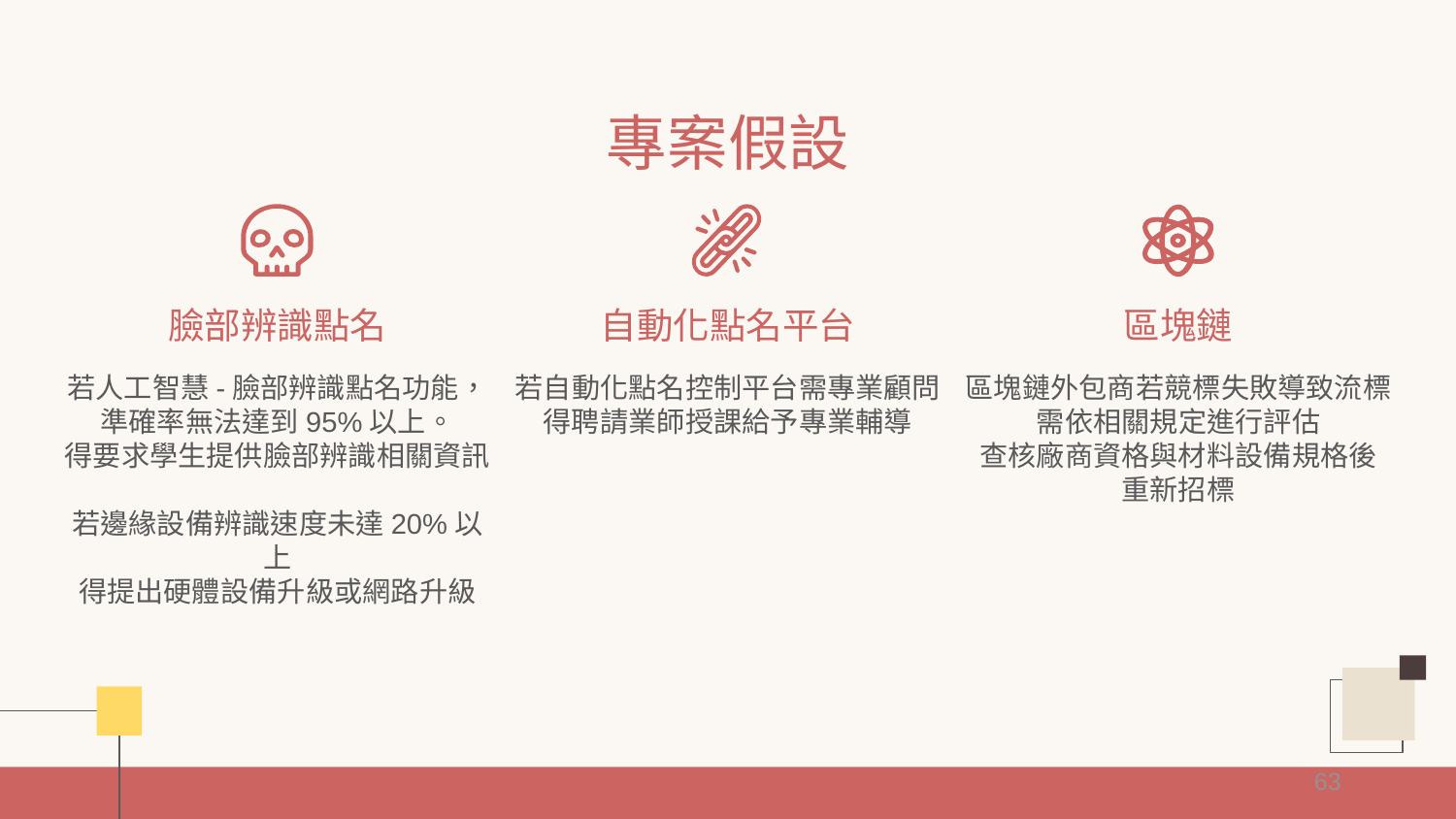

# 專案假設

臉部辨識點名
區塊鏈
自動化點名平台
若人工智慧-臉部辨識點名功能，準確率無法達到95%以上。
得要求學生提供臉部辨識相關資訊

若邊緣設備辨識速度未達20%以上
得提出硬體設備升級或網路升級
若自動化點名控制平台需專業顧問
得聘請業師授課給予專業輔導

區塊鏈外包商若競標失敗導致流標
需依相關規定進行評估
查核廠商資格與材料設備規格後
重新招標
63